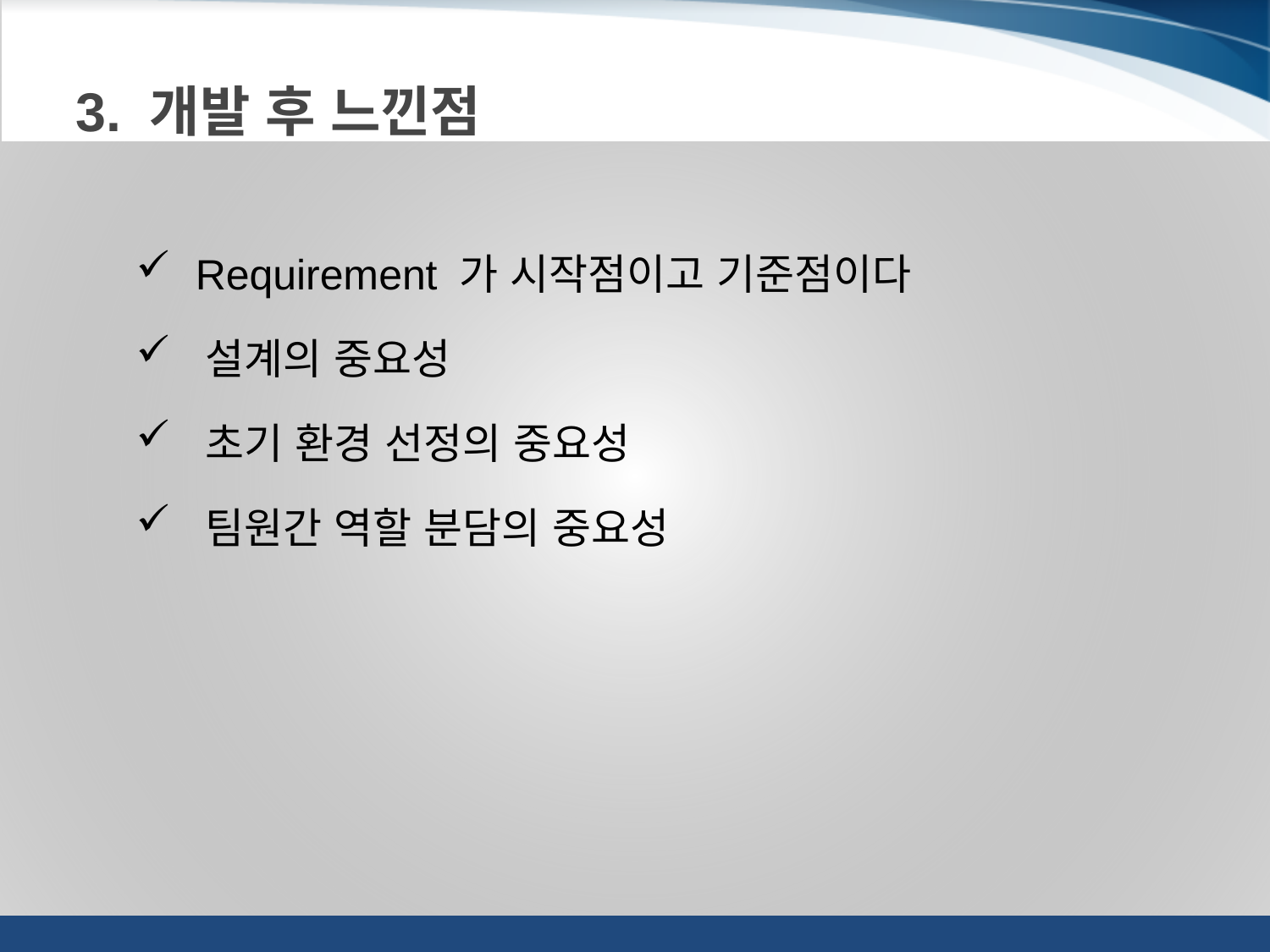

3. 개발 후 느낀점
 Requirement 가 시작점이고 기준점이다
 설계의 중요성
 초기 환경 선정의 중요성
 팀원간 역할 분담의 중요성